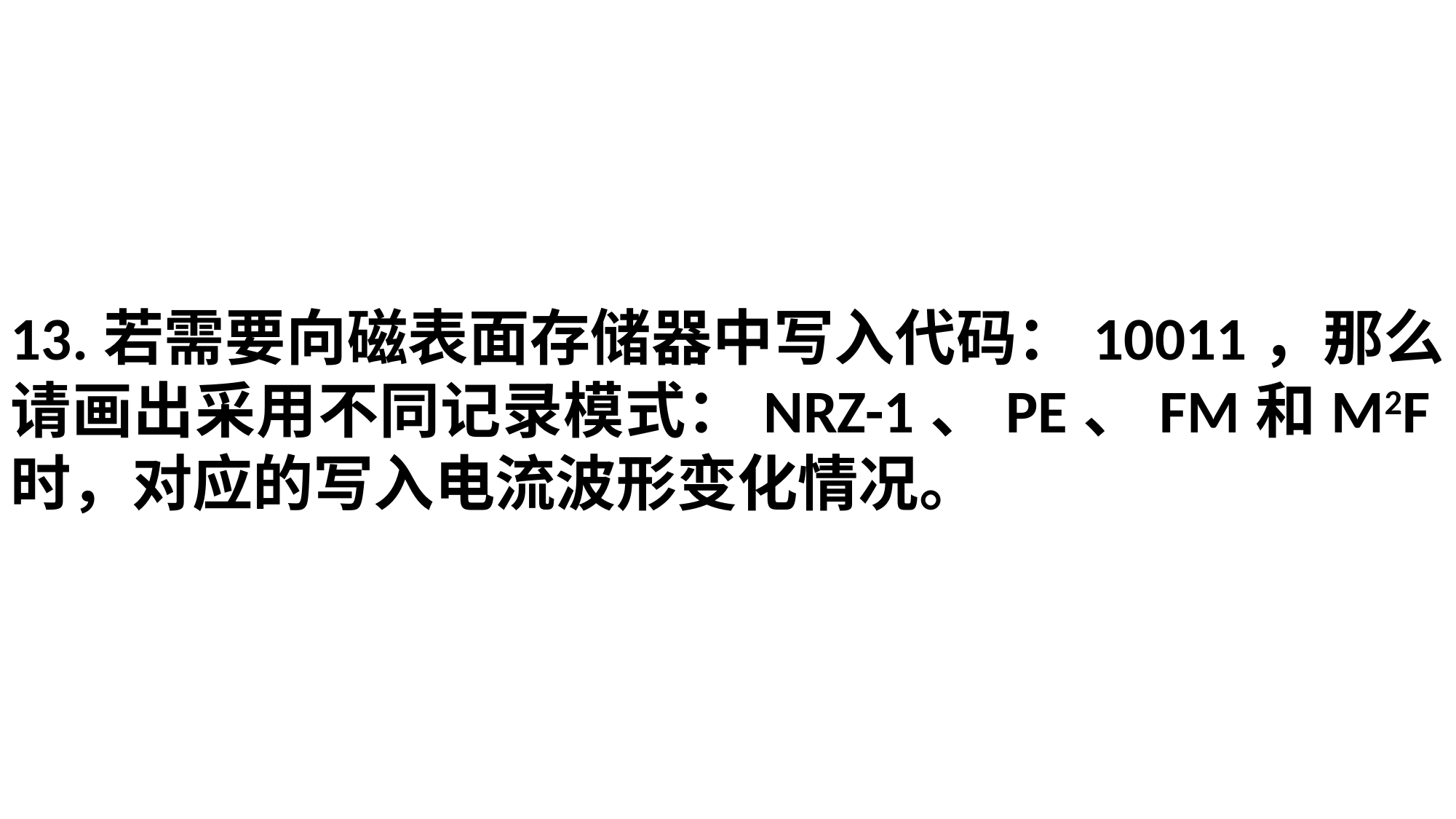

13.若需要向磁表面存储器中写入代码：10011，那么请画出采用不同记录模式：NRZ-1、PE、FM和M2F时，对应的写入电流波形变化情况。